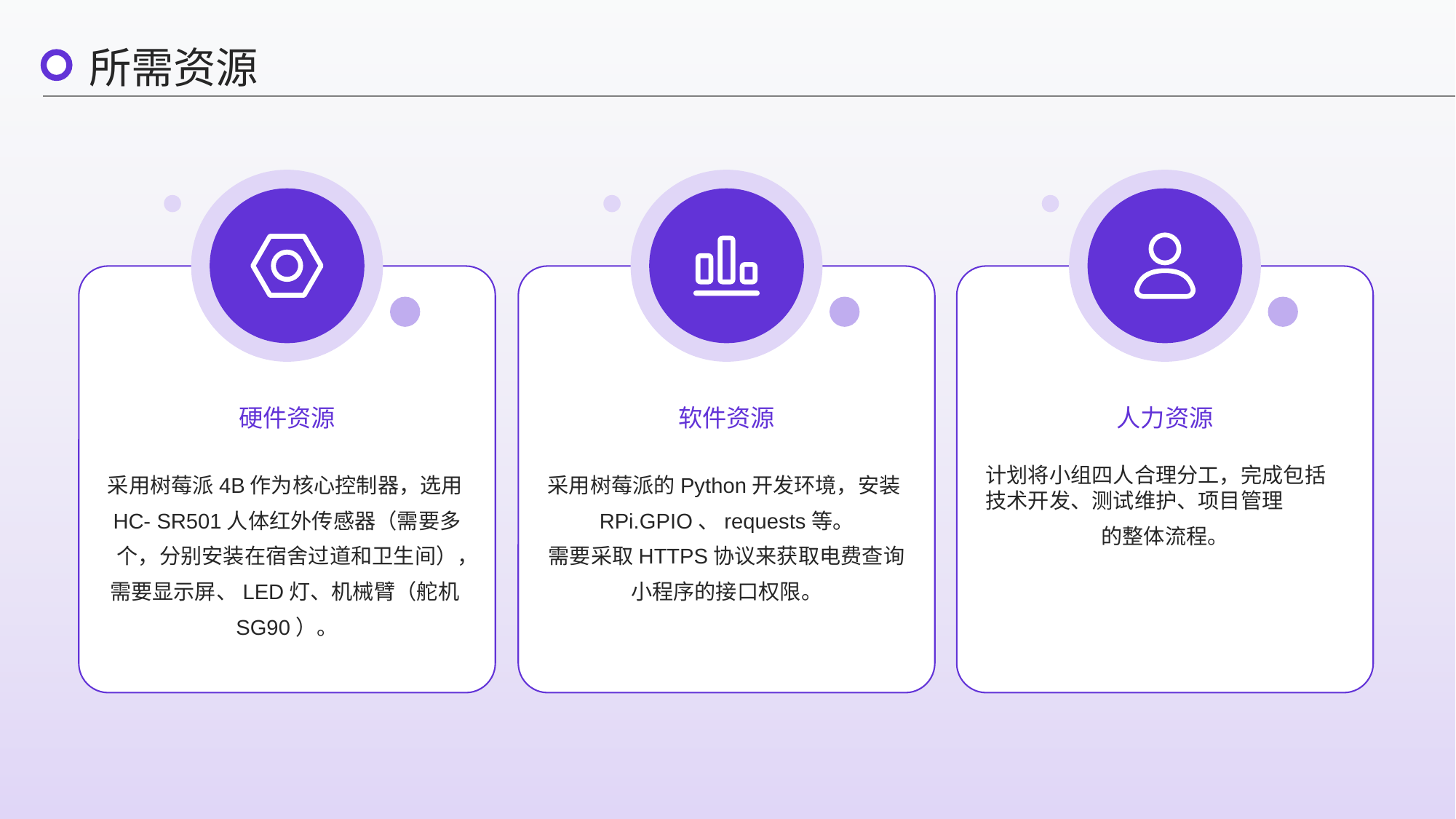

所需资源

硬件资源
软件资源
人力资源
采用树莓派4B作为核心控制器，选用HC- SR501人体红外传感器（需要多个，分别安装在宿舍过道和卫生间），需要显示屏、LED灯、机械臂（舵机SG90）。

采用树莓派的Python开发环境，安装RPi.GPIO、requests等。
需要采取HTTPS协议来获取电费查询小程序的接口权限。
计划将小组四人合理分工，完成包括技术开发、测试维护、项目管理
的整体流程。